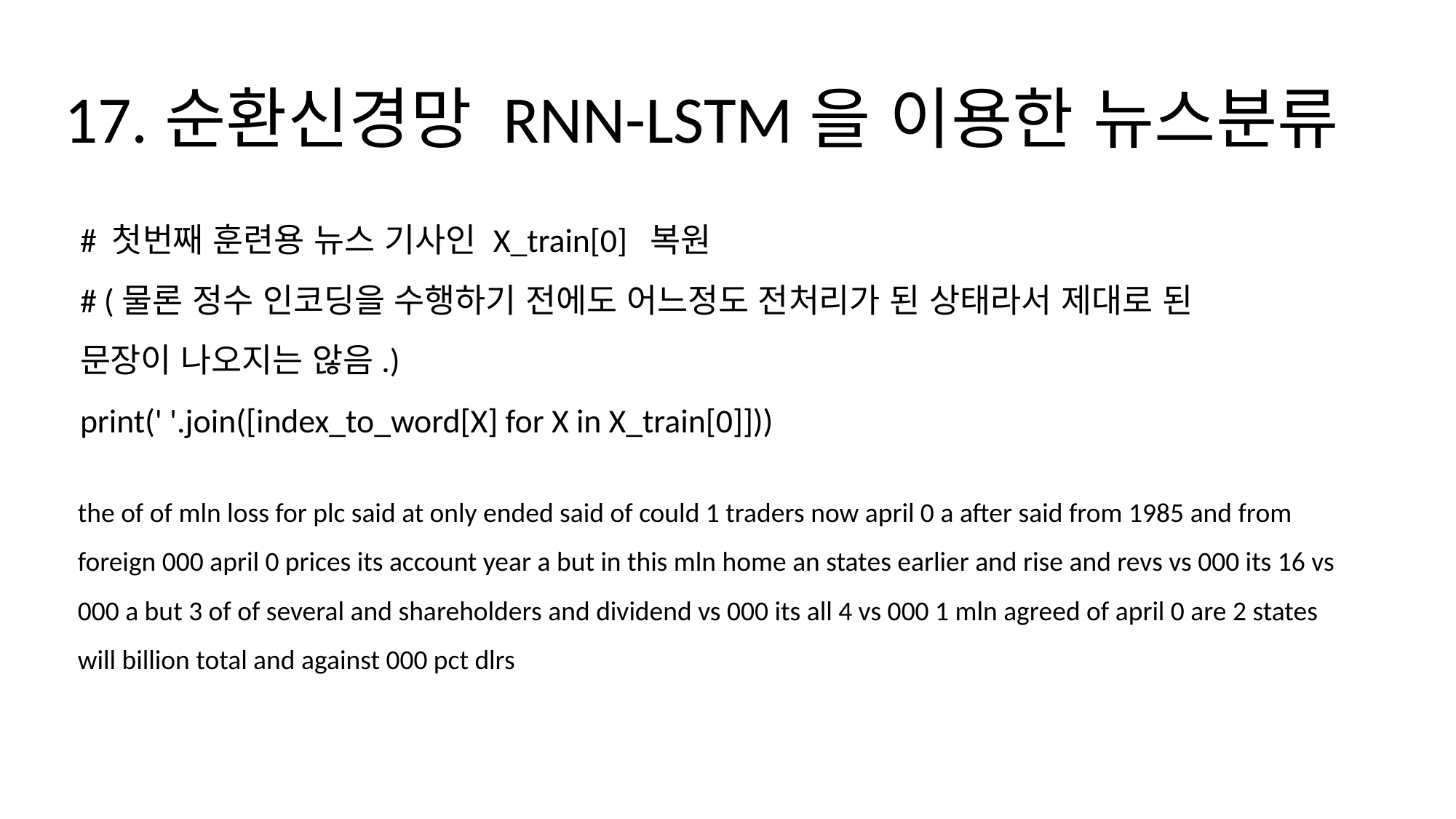

# 17.순환신경망 RNN-LSTM을 이용한 뉴스분류
# 첫번째 훈련용 뉴스 기사인 X_train[0]  복원
# (물론 정수 인코딩을 수행하기 전에도 어느정도 전처리가 된 상태라서 제대로 된 문장이 나오지는 않음.)
print(' '.join([index_to_word[X] for X in X_train[0]]))
the of of mln loss for plc said at only ended said of could 1 traders now april 0 a after said from 1985 and from foreign 000 april 0 prices its account year a but in this mln home an states earlier and rise and revs vs 000 its 16 vs 000 a but 3 of of several and shareholders and dividend vs 000 its all 4 vs 000 1 mln agreed of april 0 are 2 states will billion total and against 000 pct dlrs